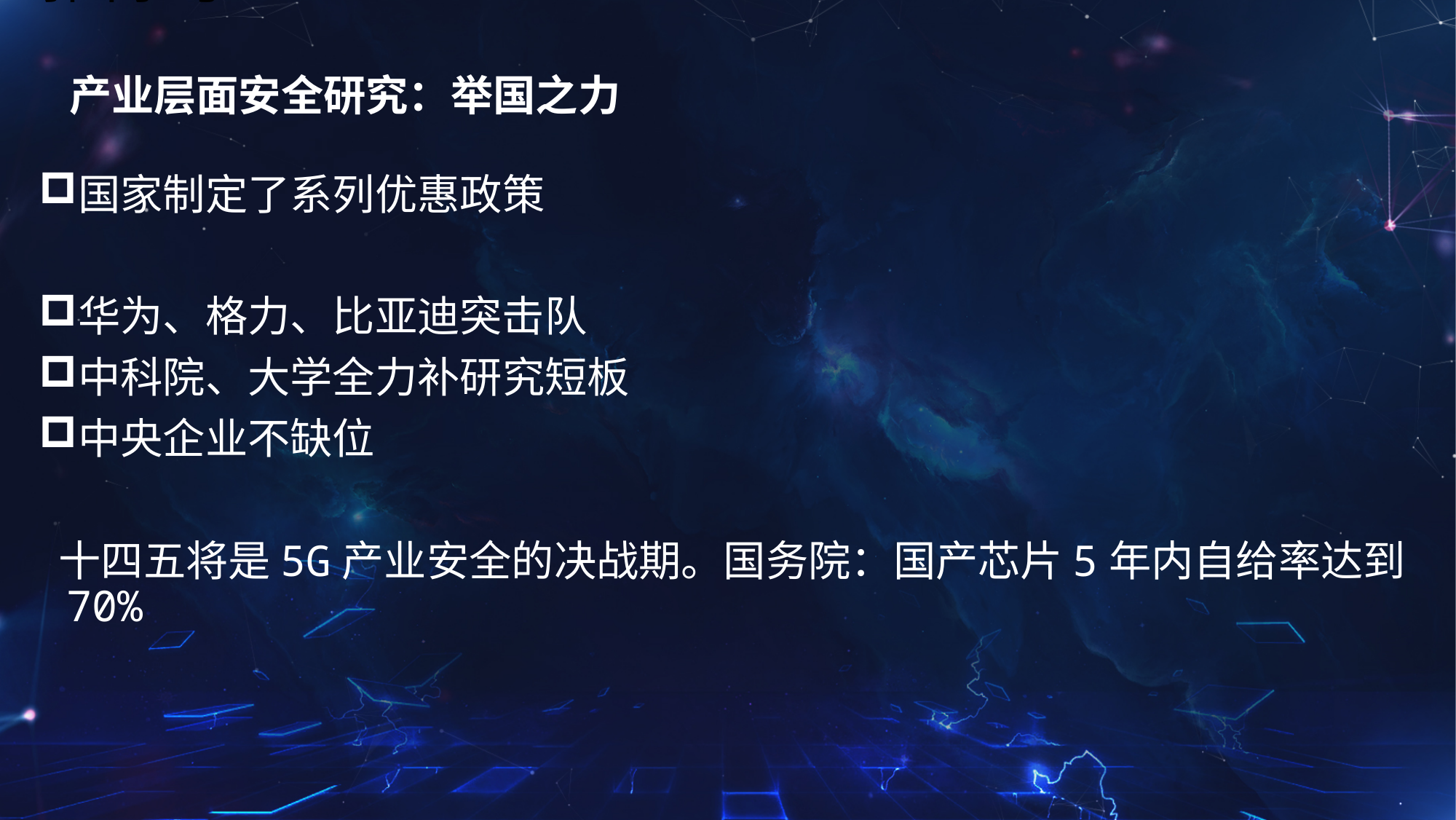

# 产业层面安全研究：举国之力
国家制定了系列优惠政策

华为、格力、比亚迪突击队
中科院、大学全力补研究短板
中央企业不缺位

 十四五将是5G产业安全的决战期。国务院：国产芯片5年内自给率达到70%